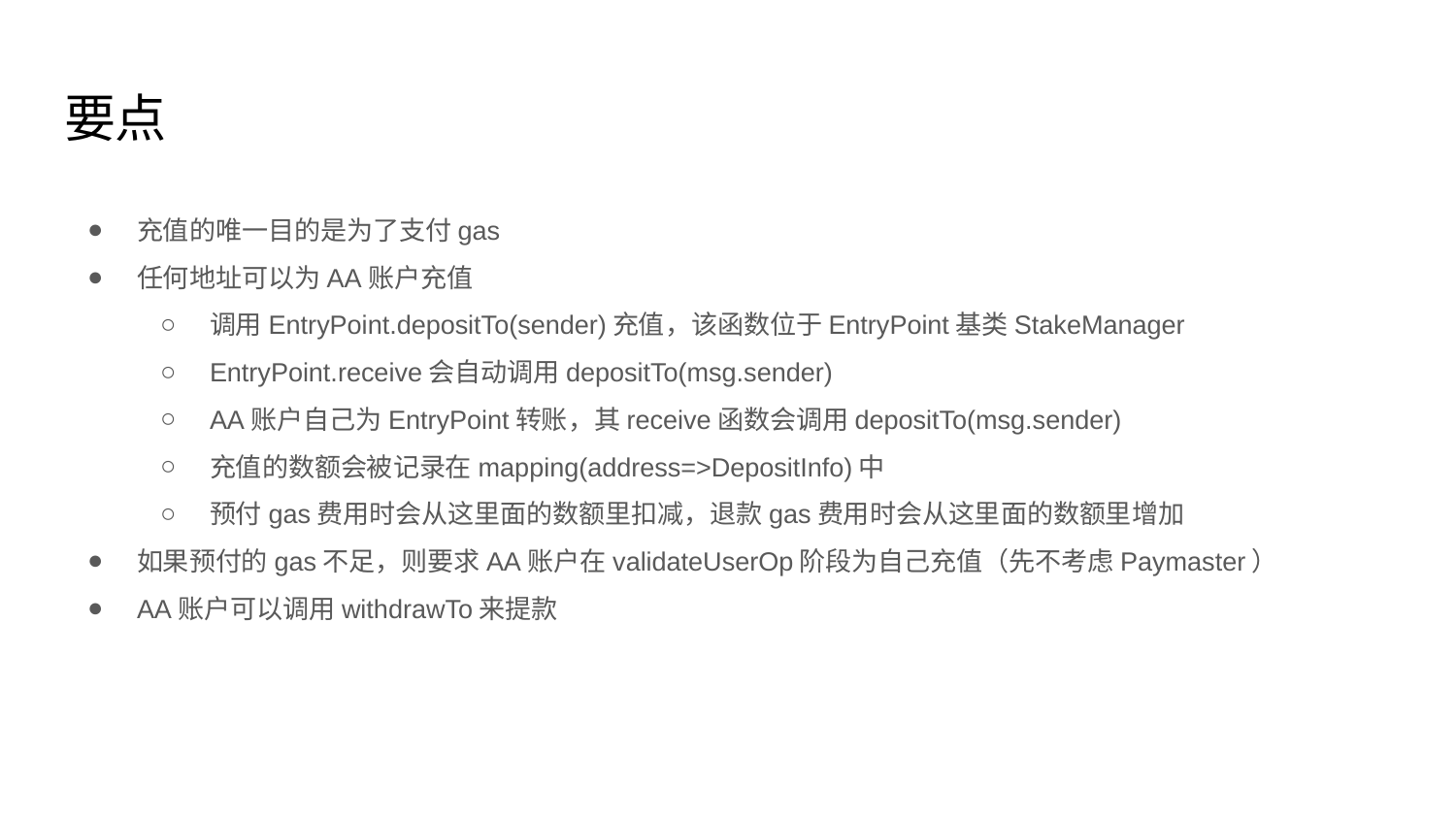

# 要点
充值的唯一目的是为了支付gas
任何地址可以为AA账户充值
调用EntryPoint.depositTo(sender)充值，该函数位于EntryPoint基类StakeManager
EntryPoint.receive会自动调用depositTo(msg.sender)
AA账户自己为EntryPoint转账，其receive函数会调用depositTo(msg.sender)
充值的数额会被记录在mapping(address=>DepositInfo)中
预付gas费用时会从这里面的数额里扣减，退款gas费用时会从这里面的数额里增加
如果预付的gas不足，则要求AA账户在validateUserOp阶段为自己充值（先不考虑Paymaster）
AA账户可以调用withdrawTo来提款